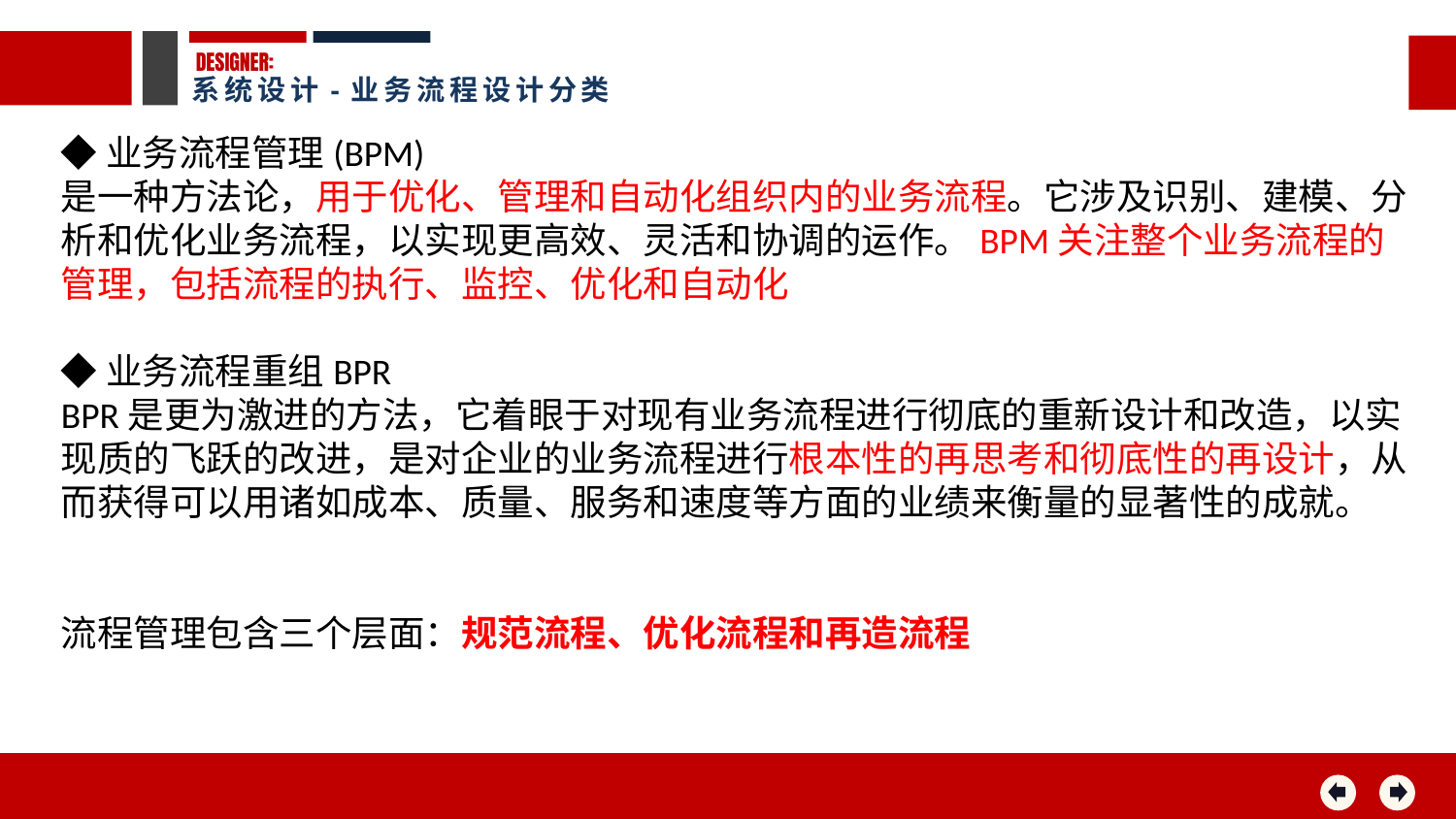

DESIGNER:
系统设计-业务流程设计分类
◆业务流程管理(BPM)
是一种方法论，用于优化、管理和自动化组织内的业务流程。它涉及识别、建模、分析和优化业务流程，以实现更高效、灵活和协调的运作。BPM关注整个业务流程的管理，包括流程的执行、监控、优化和自动化

◆业务流程重组BPR
BPR是更为激进的方法，它着眼于对现有业务流程进行彻底的重新设计和改造，以实现质的飞跃的改进，是对企业的业务流程进行根本性的再思考和彻底性的再设计，从而获得可以用诸如成本、质量、服务和速度等方面的业绩来衡量的显著性的成就。

流程管理包含三个层面：规范流程、优化流程和再造流程